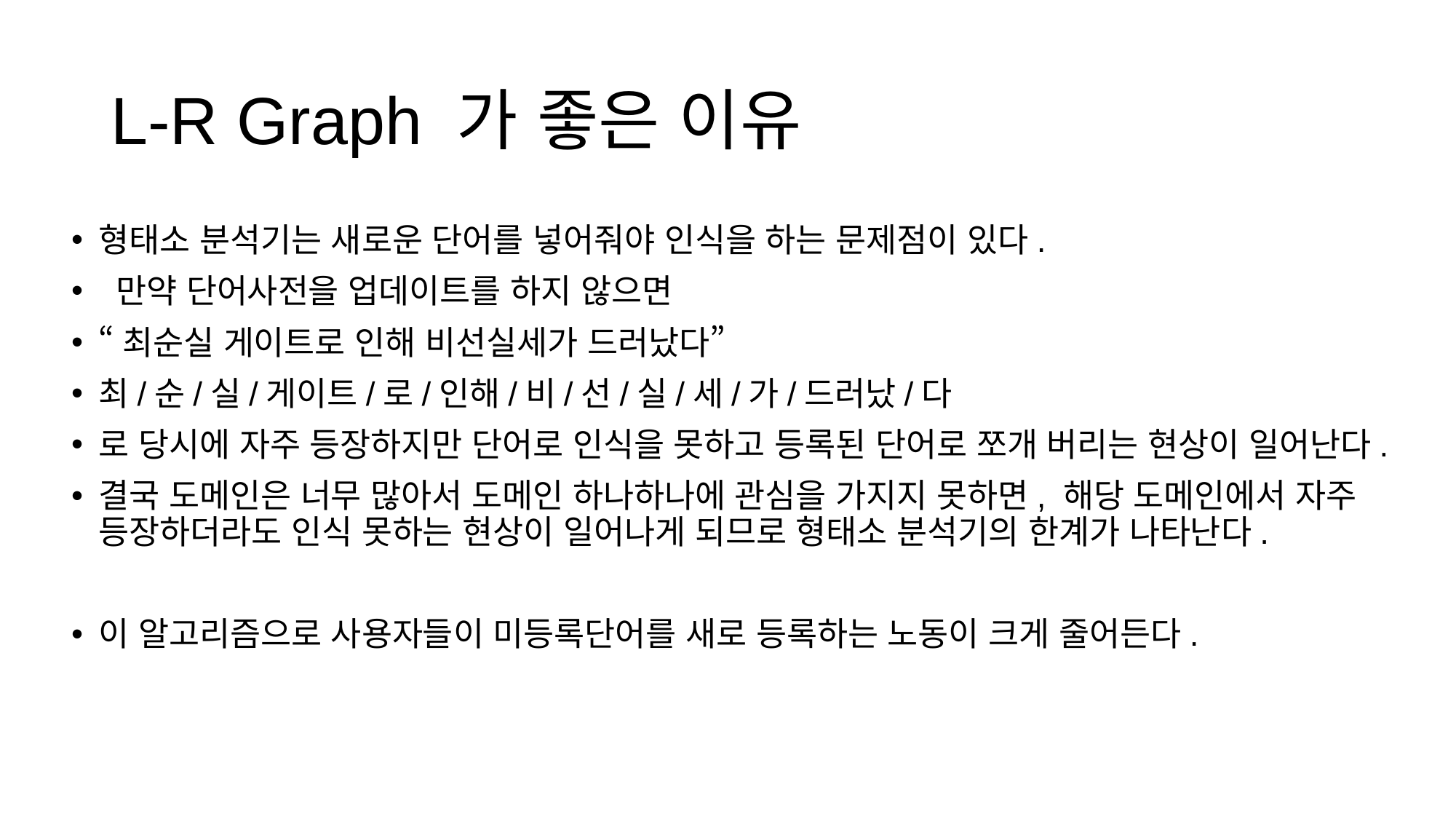

# L-R Graph 가 좋은 이유
형태소 분석기는 새로운 단어를 넣어줘야 인식을 하는 문제점이 있다.
 만약 단어사전을 업데이트를 하지 않으면
“최순실 게이트로 인해 비선실세가 드러났다”
최/순/실/게이트/로/인해/비/선/실/세/가/드러났/다
로 당시에 자주 등장하지만 단어로 인식을 못하고 등록된 단어로 쪼개 버리는 현상이 일어난다.
결국 도메인은 너무 많아서 도메인 하나하나에 관심을 가지지 못하면, 해당 도메인에서 자주 등장하더라도 인식 못하는 현상이 일어나게 되므로 형태소 분석기의 한계가 나타난다.

이 알고리즘으로 사용자들이 미등록단어를 새로 등록하는 노동이 크게 줄어든다.